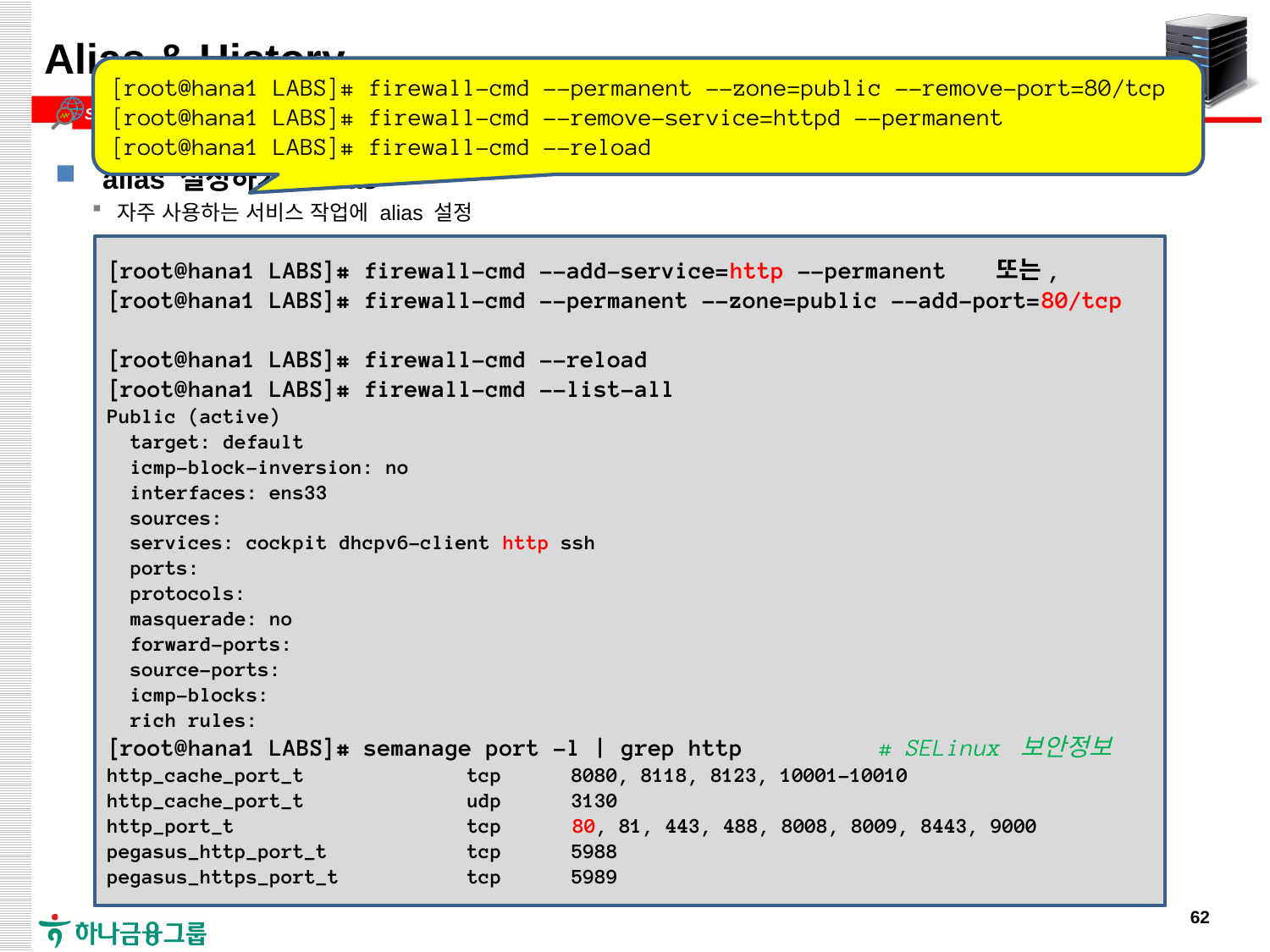

# Alias & History
[root@hana1 LABS]# firewall-cmd --permanent --zone=public --remove-port=80/tcp
[root@hana1 LABS]# firewall-cmd --remove-service=httpd --permanent
[root@hana1 LABS]# firewall-cmd --reload
alias 설정하기 : alias
자주 사용하는 서비스 작업에 alias 설정
[root@hana1 LABS]# firewall-cmd --add-service=http --permanent	또는,
[root@hana1 LABS]# firewall-cmd --permanent --zone=public --add-port=80/tcp

[root@hana1 LABS]# firewall-cmd --reload
[root@hana1 LABS]# firewall-cmd --list-all
Public (active)
  target: default
  icmp-block-inversion: no
  interfaces: ens33
  sources:
  services: cockpit dhcpv6-client http ssh
  ports:
  protocols:
  masquerade: no
  forward-ports:
  source-ports:
  icmp-blocks:
  rich rules:
[root@hana1 LABS]# semanage port -l | grep http          # SELinux 보안정보
http_cache_port_t              tcp      8080, 8118, 8123, 10001-10010
http_cache_port_t              udp      3130
http_port_t                    tcp      80, 81, 443, 488, 8008, 8009, 8443, 9000
pegasus_http_port_t            tcp      5988
pegasus_https_port_t           tcp      5989